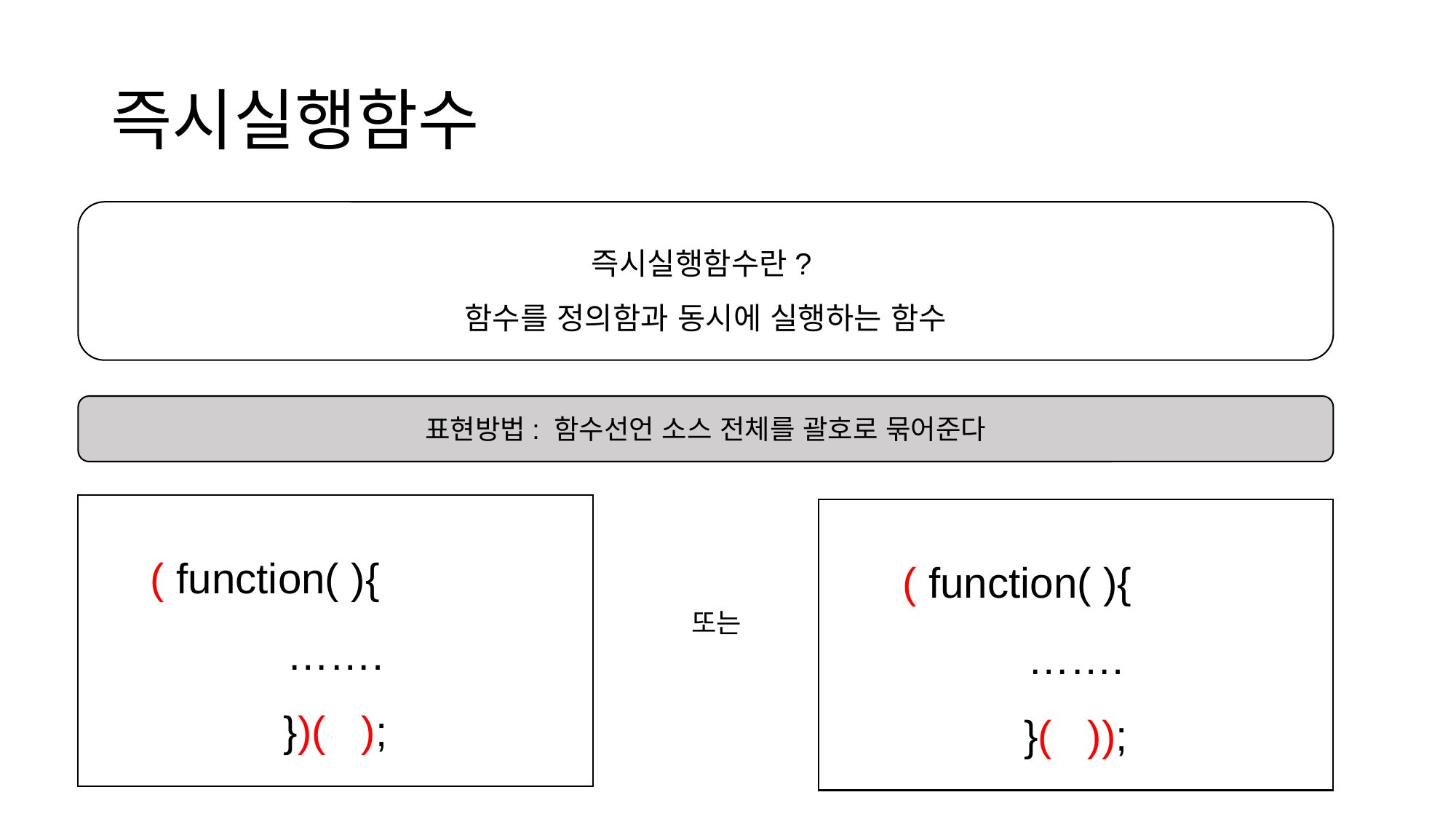

# 즉시실행함수
즉시실행함수란?
함수를 정의함과 동시에 실행하는 함수
표현방법: 함수선언 소스 전체를 괄호로 묶어준다
(    ( function( ){
…….
})(   );
(     ( function( ){
…….
}(   ));
또는